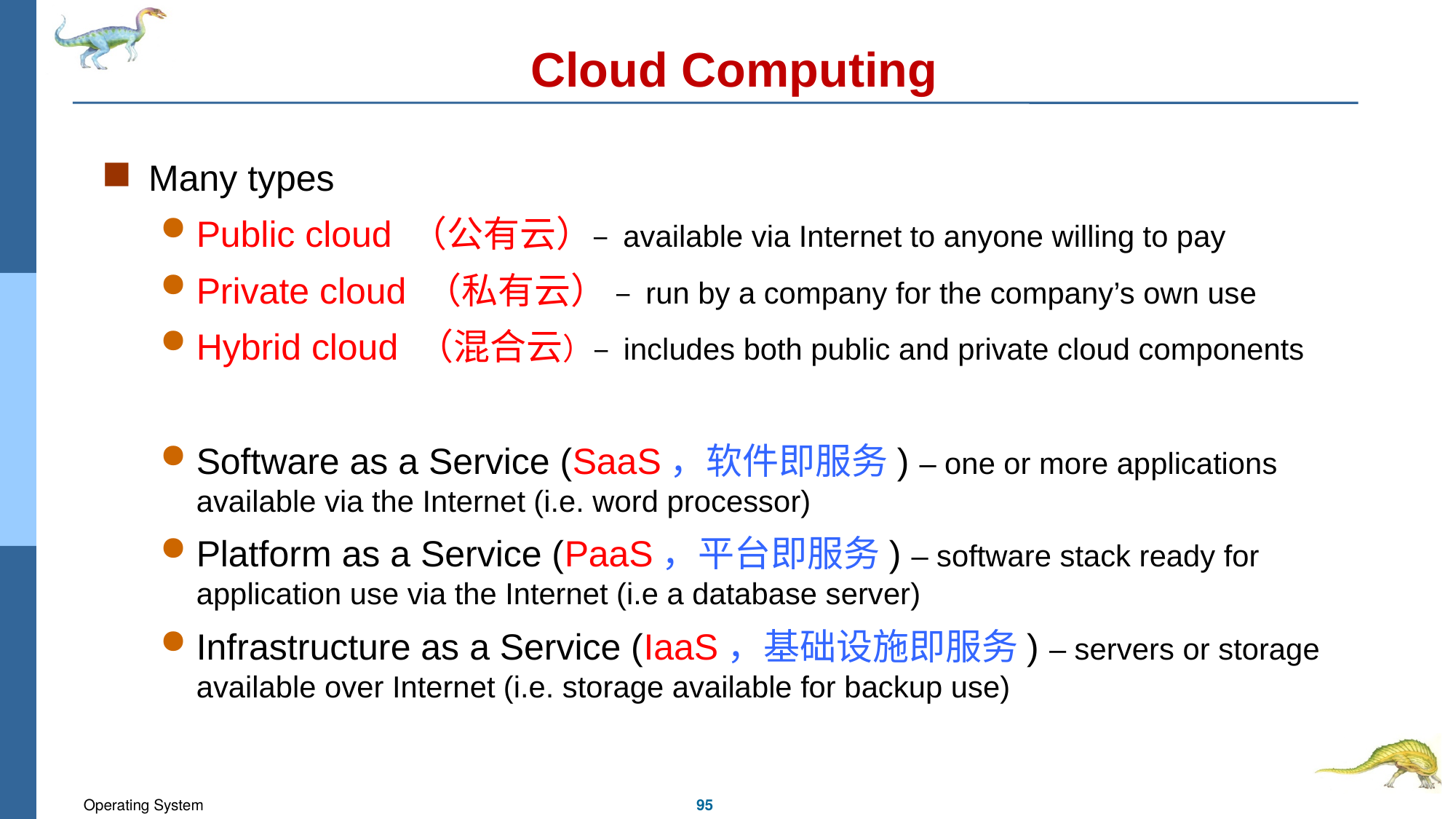

# Cloud Computing
Many types
Public cloud （公有云）– available via Internet to anyone willing to pay
Private cloud （私有云） – run by a company for the company’s own use
Hybrid cloud （混合云）– includes both public and private cloud components

Software as a Service (SaaS，软件即服务) – one or more applications available via the Internet (i.e. word processor)
Platform as a Service (PaaS，平台即服务) – software stack ready for application use via the Internet (i.e a database server)
Infrastructure as a Service (IaaS，基础设施即服务) – servers or storage available over Internet (i.e. storage available for backup use)